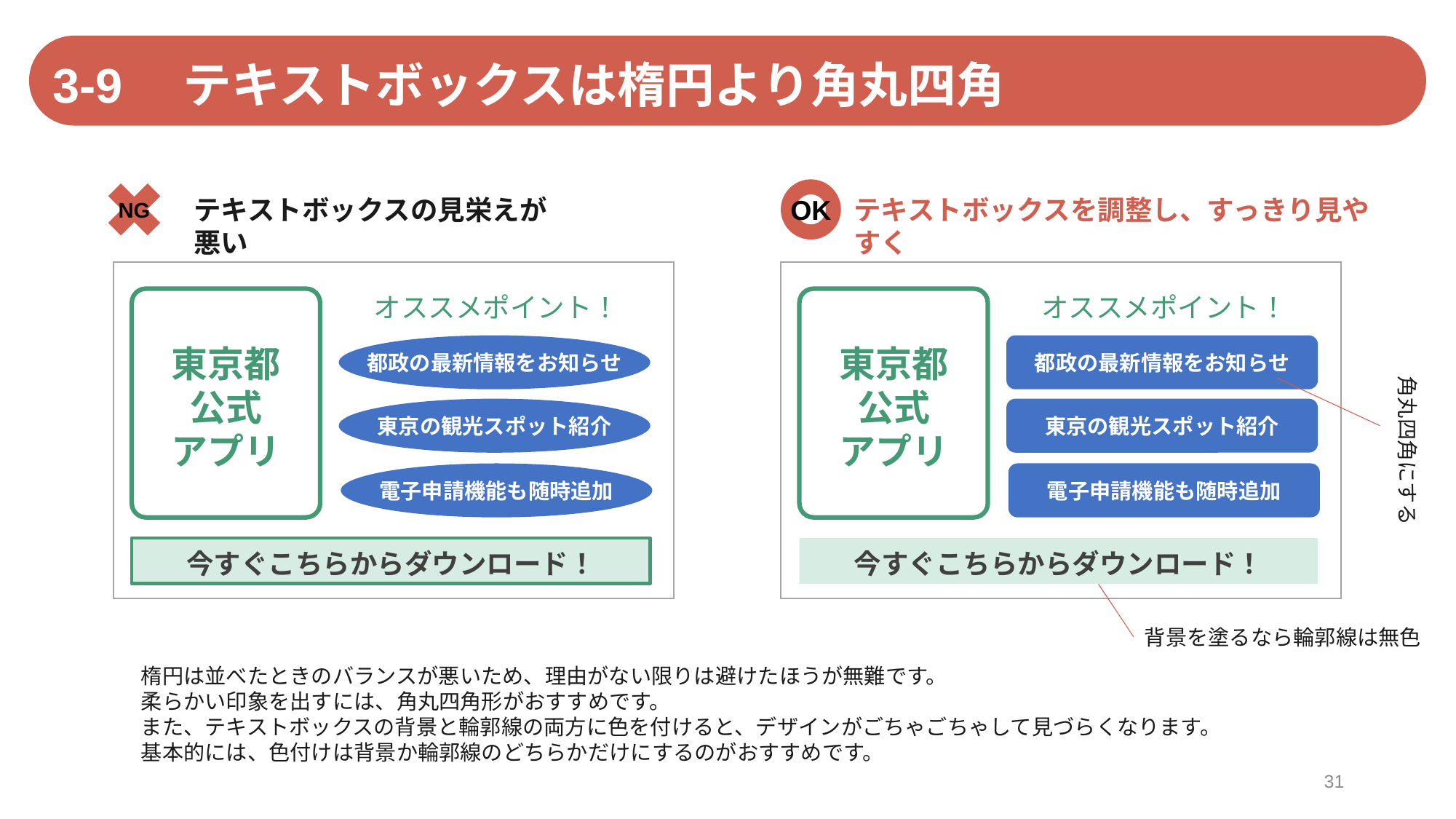

3-9　テキストボックスは楕円より角丸四角
NG
OK
テキストボックスの見栄えが悪い
テキストボックスを調整し、すっきり見やすく

オススメポイント！
オススメポイント！
東京都
公式
アプリ
東京都
公式
アプリ
都政の最新情報をお知らせ
都政の最新情報をお知らせ
角丸四角にする
東京の観光スポット紹介
東京の観光スポット紹介
電子申請機能も随時追加
電子申請機能も随時追加
今すぐこちらからダウンロード！
今すぐこちらからダウンロード！
背景を塗るなら輪郭線は無色
楕円は並べたときのバランスが悪いため、理由がない限りは避けたほうが無難です。
柔らかい印象を出すには、角丸四角形がおすすめです。
また、テキストボックスの背景と輪郭線の両方に色を付けると、デザインがごちゃごちゃして見づらくなります。
基本的には、色付けは背景か輪郭線のどちらかだけにするのがおすすめです。
31